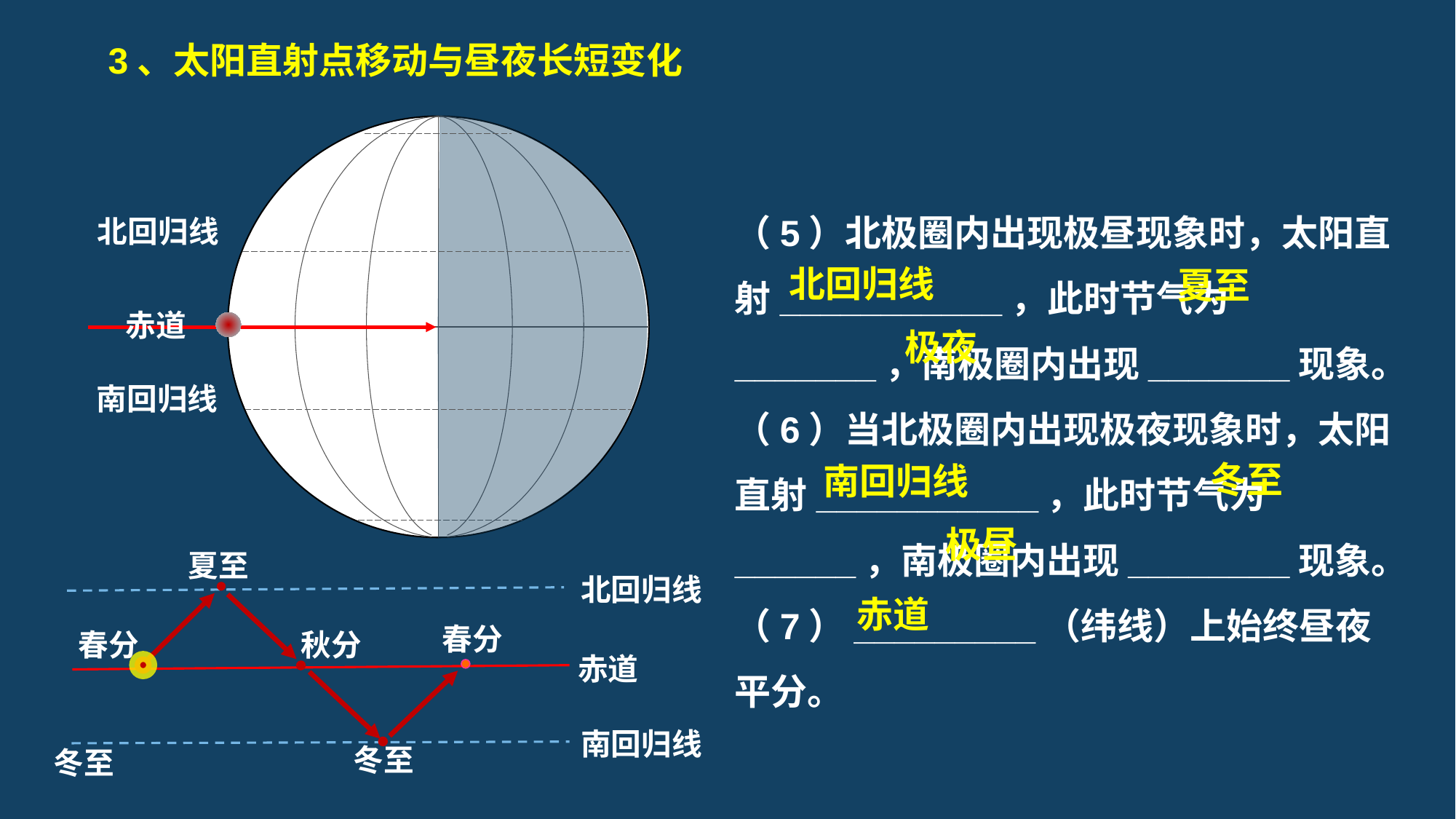

3、太阳直射点移动与昼夜长短变化

（5）北极圈内出现极昼现象时，太阳直射___________，此时节气为_______，南极圈内出现_______现象。
（6）当北极圈内出现极夜现象时，太阳直射___________，此时节气为______，南极圈内出现________现象。
（7）_________（纬线）上始终昼夜平分。
北回归线
北回归线
夏至
极夜
赤道
南回归线
冬至
南回归线
极昼

夏至
北回归线

赤道

春分
春分
秋分
赤道

南回归线
冬至

冬至